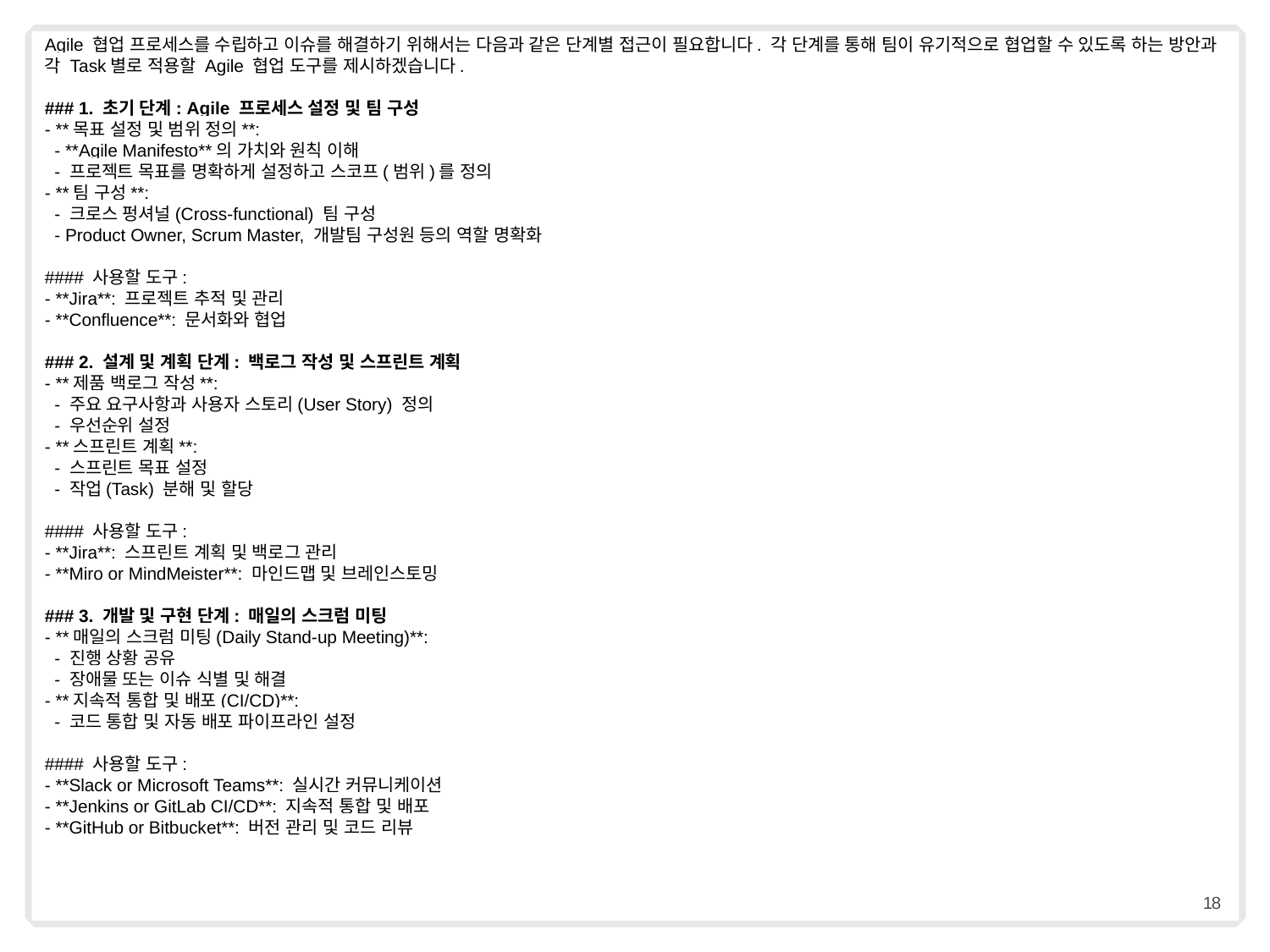

Agile 협업 프로세스를 수립하고 이슈를 해결하기 위해서는 다음과 같은 단계별 접근이 필요합니다. 각 단계를 통해 팀이 유기적으로 협업할 수 있도록 하는 방안과 각 Task별로 적용할 Agile 협업 도구를 제시하겠습니다.

### 1. 초기 단계: Agile 프로세스 설정 및 팀 구성
- **목표 설정 및 범위 정의**:
  - **Agile Manifesto**의 가치와 원칙 이해
  - 프로젝트 목표를 명확하게 설정하고 스코프(범위)를 정의
- **팀 구성**:
  - 크로스 펑셔널(Cross-functional) 팀 구성
  - Product Owner, Scrum Master, 개발팀 구성원 등의 역할 명확화

#### 사용할 도구:
- **Jira**: 프로젝트 추적 및 관리
- **Confluence**: 문서화와 협업

### 2. 설계 및 계획 단계: 백로그 작성 및 스프린트 계획
- **제품 백로그 작성**:
  - 주요 요구사항과 사용자 스토리(User Story) 정의
  - 우선순위 설정
- **스프린트 계획**:
  - 스프린트 목표 설정
  - 작업(Task) 분해 및 할당

#### 사용할 도구:
- **Jira**: 스프린트 계획 및 백로그 관리
- **Miro or MindMeister**: 마인드맵 및 브레인스토밍

### 3. 개발 및 구현 단계: 매일의 스크럼 미팅
- **매일의 스크럼 미팅(Daily Stand-up Meeting)**:
  - 진행 상황 공유
  - 장애물 또는 이슈 식별 및 해결
- **지속적 통합 및 배포(CI/CD)**:
  - 코드 통합 및 자동 배포 파이프라인 설정

#### 사용할 도구:
- **Slack or Microsoft Teams**: 실시간 커뮤니케이션
- **Jenkins or GitLab CI/CD**: 지속적 통합 및 배포
- **GitHub or Bitbucket**: 버전 관리 및 코드 리뷰